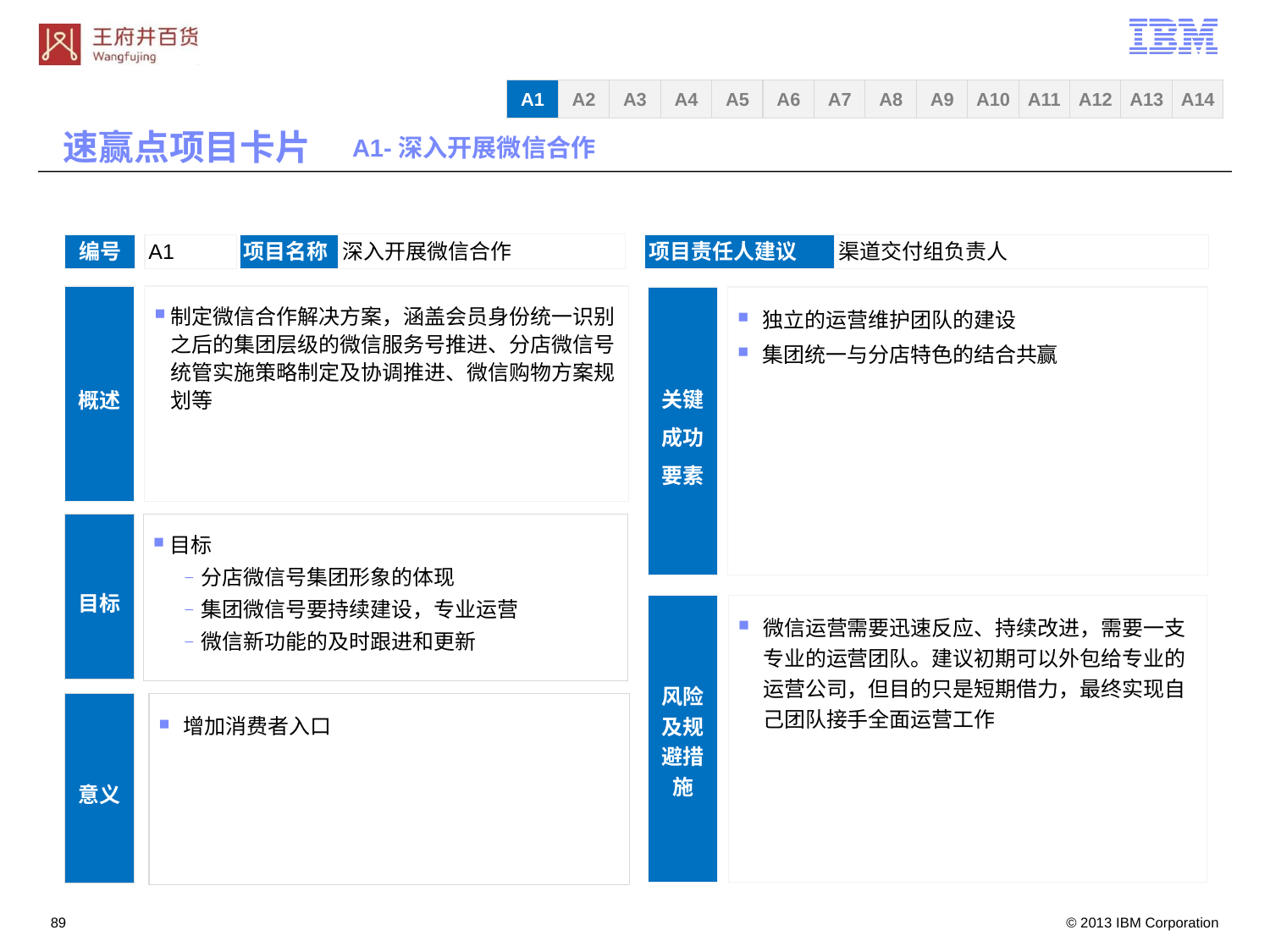

A3
A4
A5
A6
A7
A8
A9
A10
A11
A12
A13
A14
A1
A2
速赢点项目卡片
A1-深入开展微信合作
深入开展微信合作
编号
A1
项目名称
项目责任人建议
渠道交付组负责人
概述
制定微信合作解决方案，涵盖会员身份统一识别之后的集团层级的微信服务号推进、分店微信号统管实施策略制定及协调推进、微信购物方案规划等
关键成功要素
独立的运营维护团队的建设
集团统一与分店特色的结合共赢
目标
分店微信号集团形象的体现
集团微信号要持续建设，专业运营
微信新功能的及时跟进和更新
目标
风险及规避措施
微信运营需要迅速反应、持续改进，需要一支专业的运营团队。建议初期可以外包给专业的运营公司，但目的只是短期借力，最终实现自己团队接手全面运营工作

增加消费者入口
意义
89